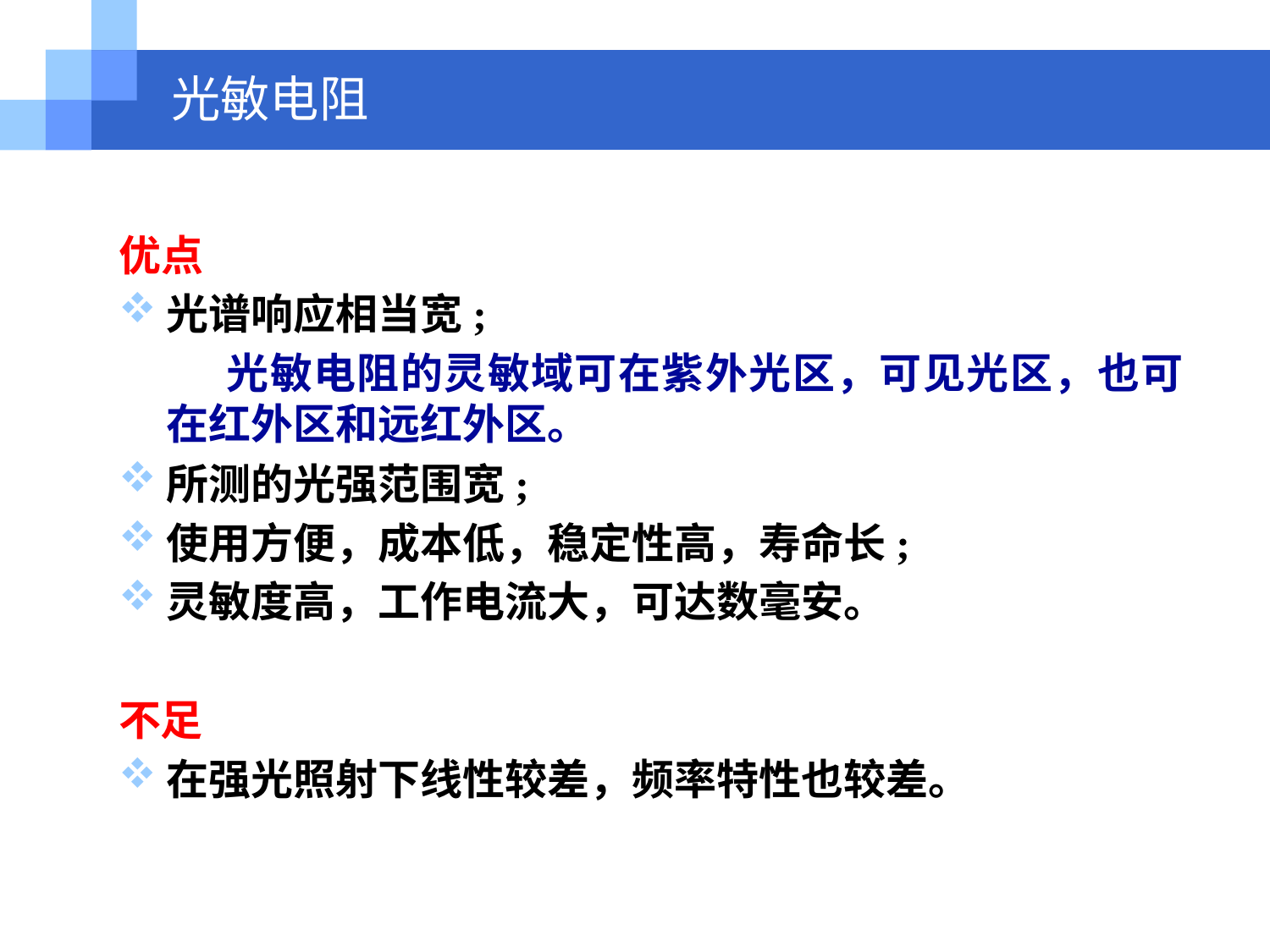

# 光敏电阻
优点
光谱响应相当宽;
         光敏电阻的灵敏域可在紫外光区，可见光区，也可在红外区和远红外区。
所测的光强范围宽;
使用方便，成本低，稳定性高，寿命长;
灵敏度高，工作电流大，可达数毫安。

不足
在强光照射下线性较差，频率特性也较差。